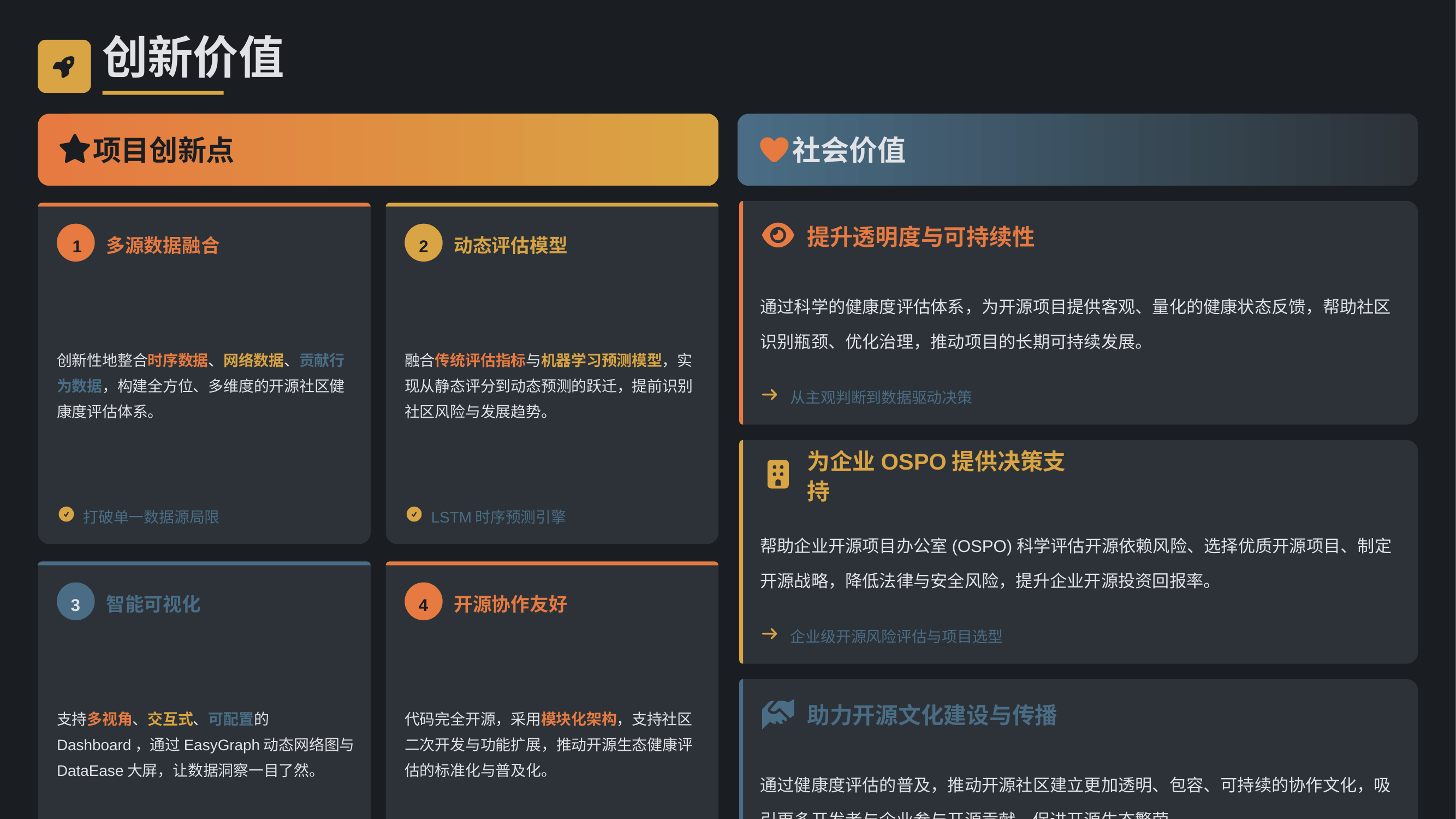

创新价值

项目创新点
社会价值

提升透明度与可持续性

1
多源数据融合
2
动态评估模型
通过科学的健康度评估体系，为开源项目提供客观、量化的健康状态反馈，帮助社区识别瓶颈、优化治理，推动项目的长期可持续发展。
创新性地整合时序数据、网络数据、贡献行为数据，构建全方位、多维度的开源社区健康度评估体系。
融合传统评估指标与机器学习预测模型，实现从静态评分到动态预测的跃迁，提前识别社区风险与发展趋势。
从主观判断到数据驱动决策

为企业OSPO提供决策支持

打破单一数据源局限
LSTM时序预测引擎
帮助企业开源项目办公室(OSPO)科学评估开源依赖风险、选择优质开源项目、制定开源战略，降低法律与安全风险，提升企业开源投资回报率。

3
智能可视化
4
开源协作友好
企业级开源风险评估与项目选型

支持多视角、交互式、可配置的Dashboard，通过EasyGraph动态网络图与DataEase大屏，让数据洞察一目了然。
代码完全开源，采用模块化架构，支持社区二次开发与功能扩展，推动开源生态健康评估的标准化与普及化。

助力开源文化建设与传播

通过健康度评估的普及，推动开源社区建立更加透明、包容、可持续的协作文化，吸引更多开发者与企业参与开源贡献，促进开源生态繁荣。
构建健康的全球开源生态体系
零代码配置分析视图
AtomGit开源仓库